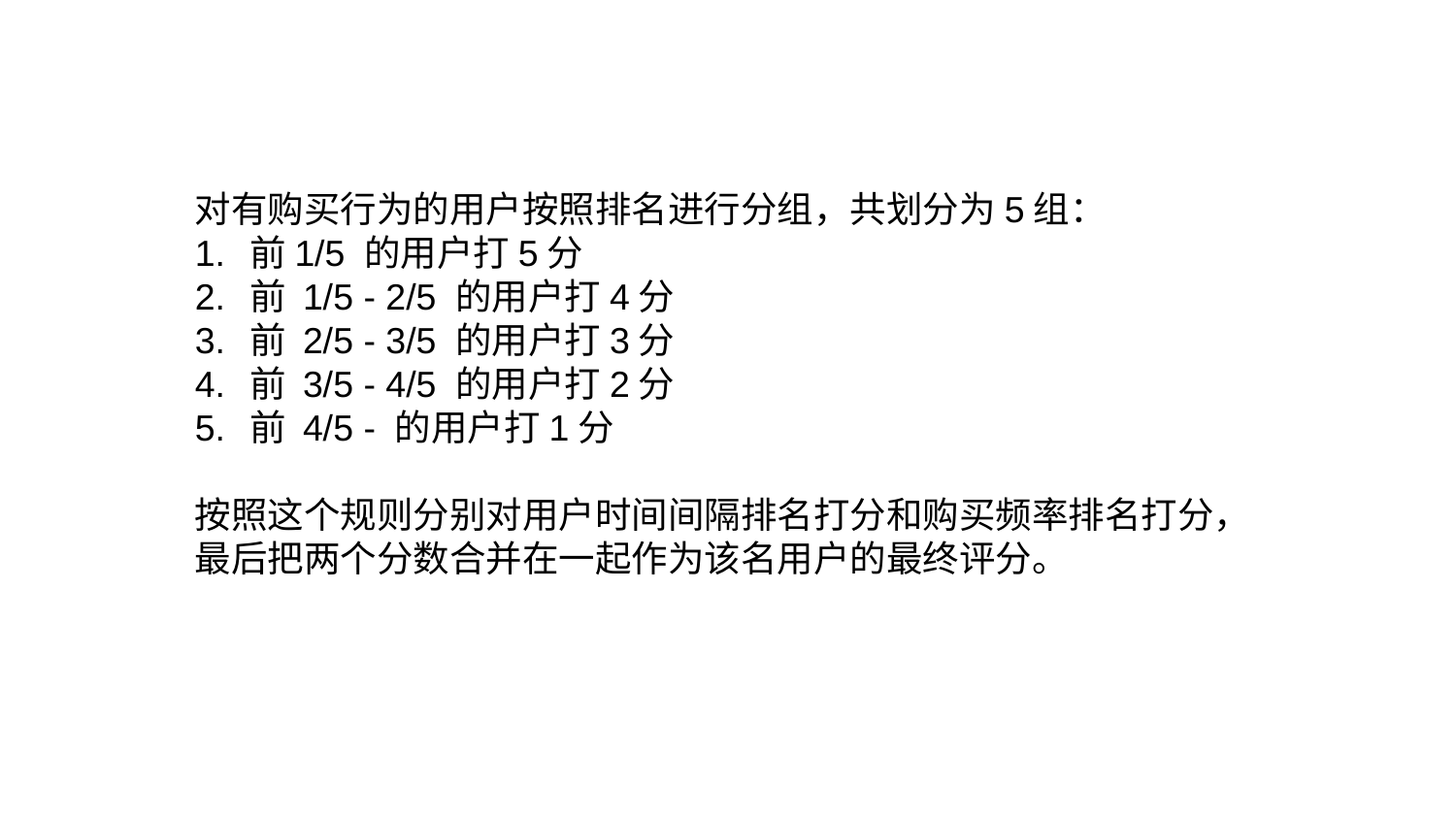

对有购买行为的用户按照排名进行分组，共划分为5组：
前1/5 的用户打5分
前 1/5 - 2/5 的用户打4分
前 2/5 - 3/5 的用户打3分
前 3/5 - 4/5 的用户打2分
前 4/5 - 的用户打1分

按照这个规则分别对用户时间间隔排名打分和购买频率排名打分，最后把两个分数合并在一起作为该名用户的最终评分。